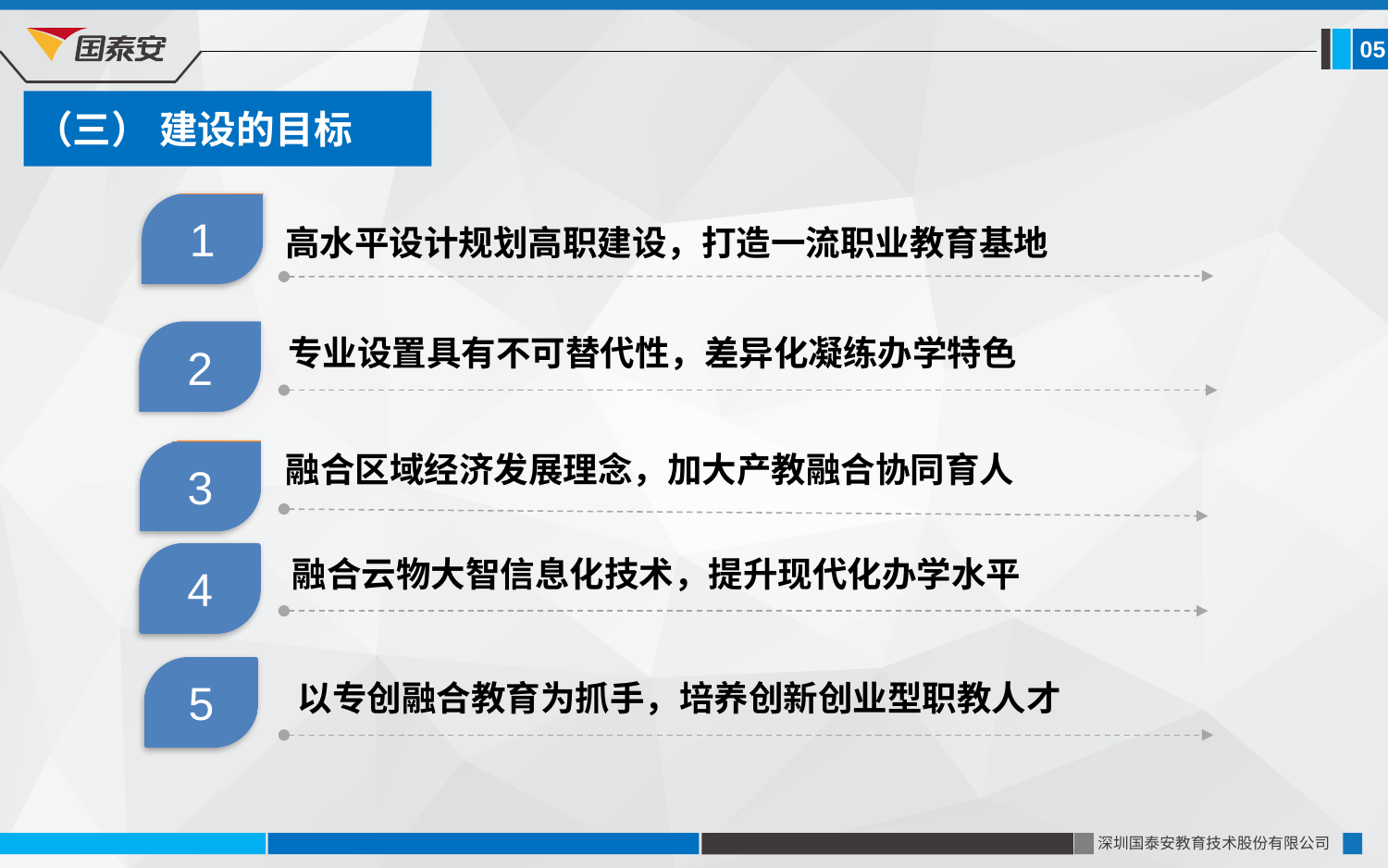

05
（三） 建设的目标
1
2
3
4
高水平设计规划高职建设，打造一流职业教育基地

专业设置具有不可替代性，差异化凝练办学特色
融合区域经济发展理念，加大产教融合协同育人
融合云物大智信息化技术，提升现代化办学水平
5
以专创融合教育为抓手，培养创新创业型职教人才